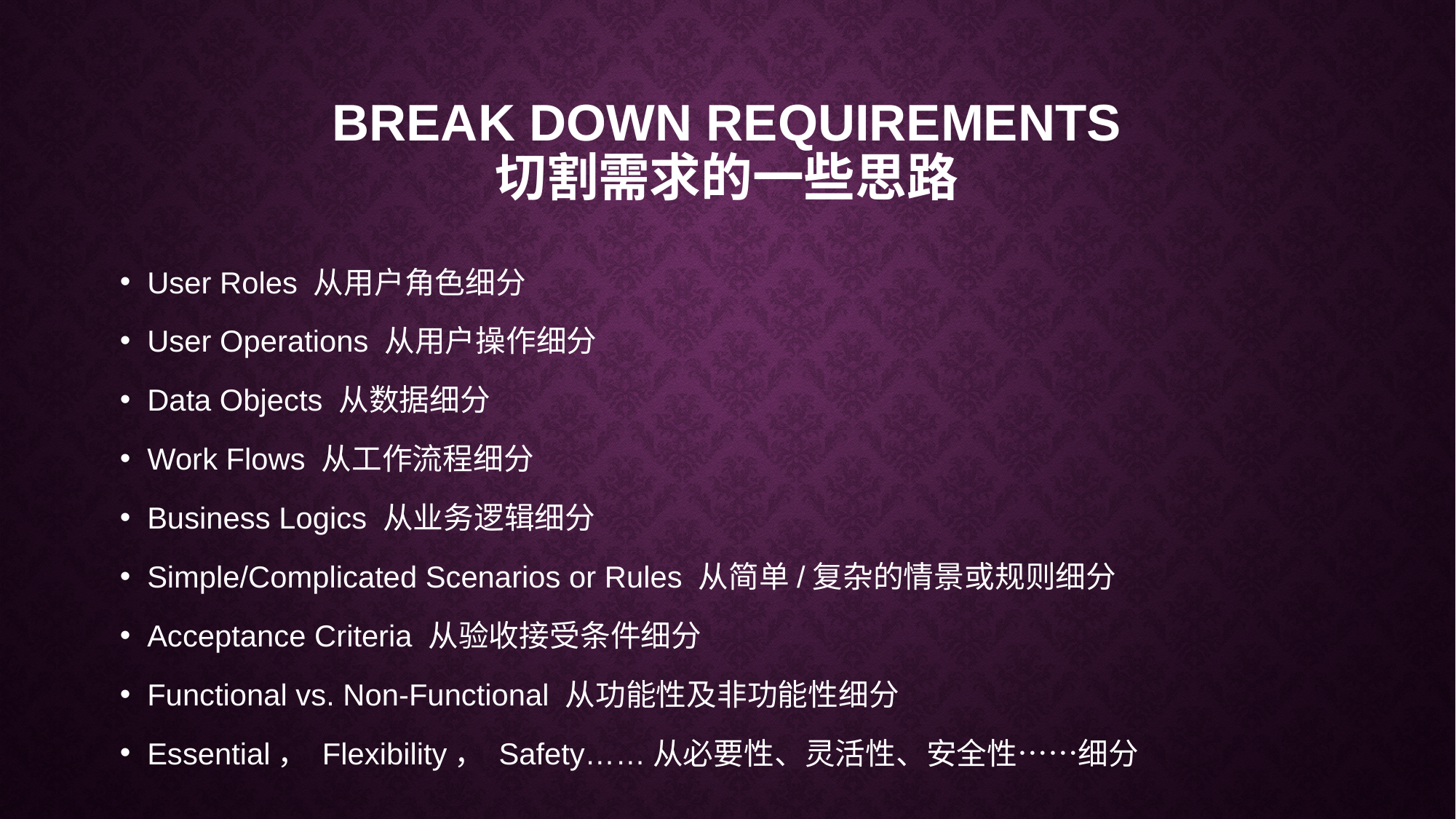

# Break down requirements 切割需求的一些思路
User Roles 从用户角色细分
User Operations 从用户操作细分
Data Objects 从数据细分
Work Flows 从工作流程细分
Business Logics 从业务逻辑细分
Simple/Complicated Scenarios or Rules 从简单/复杂的情景或规则细分
Acceptance Criteria 从验收接受条件细分
Functional vs. Non-Functional 从功能性及非功能性细分
Essential， Flexibility， Safety……从必要性、灵活性、安全性……细分